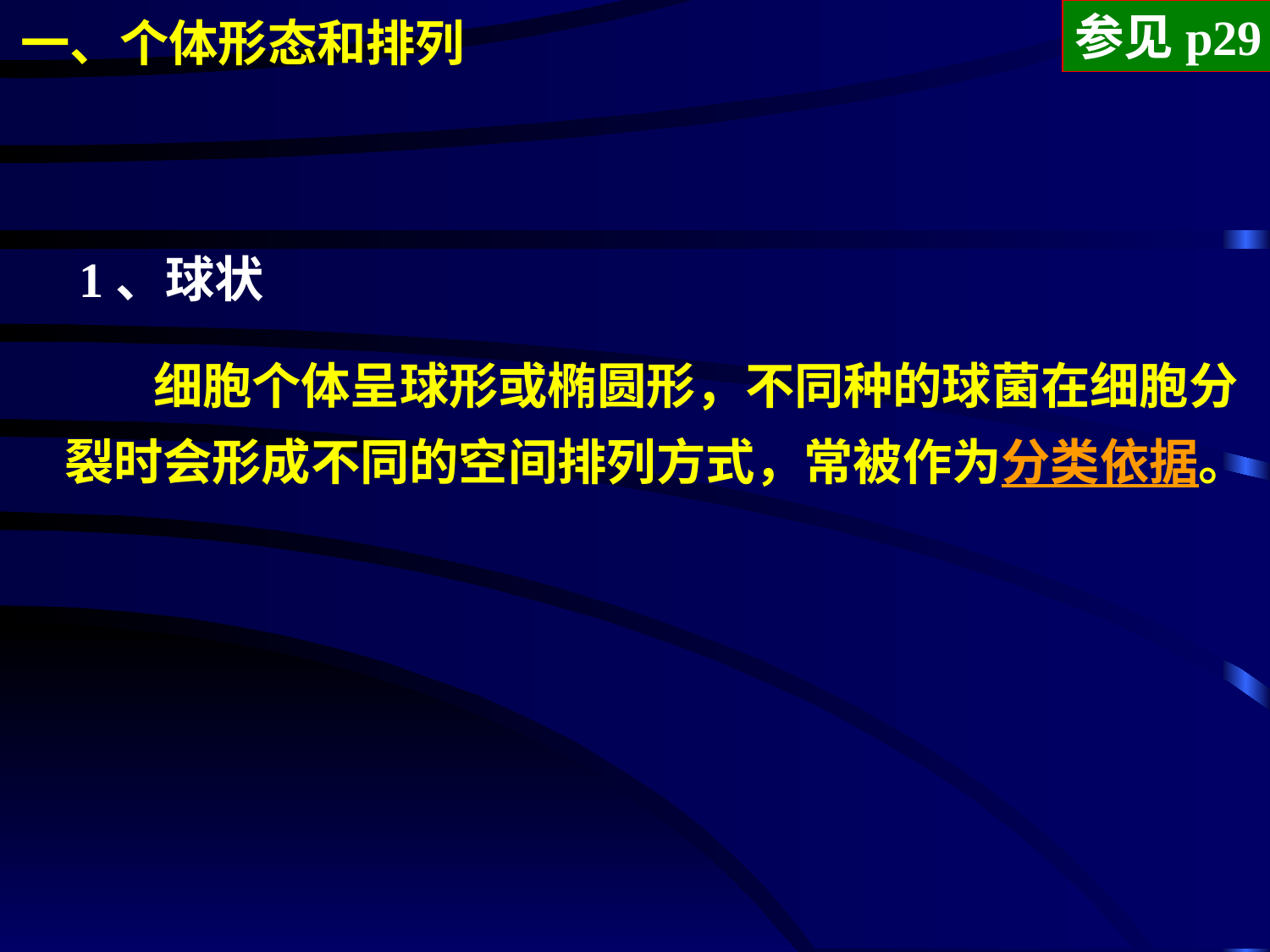

参见p29
一、个体形态和排列
1、球状
       细胞个体呈球形或椭圆形，不同种的球菌在细胞分
裂时会形成不同的空间排列方式，常被作为分类依据。